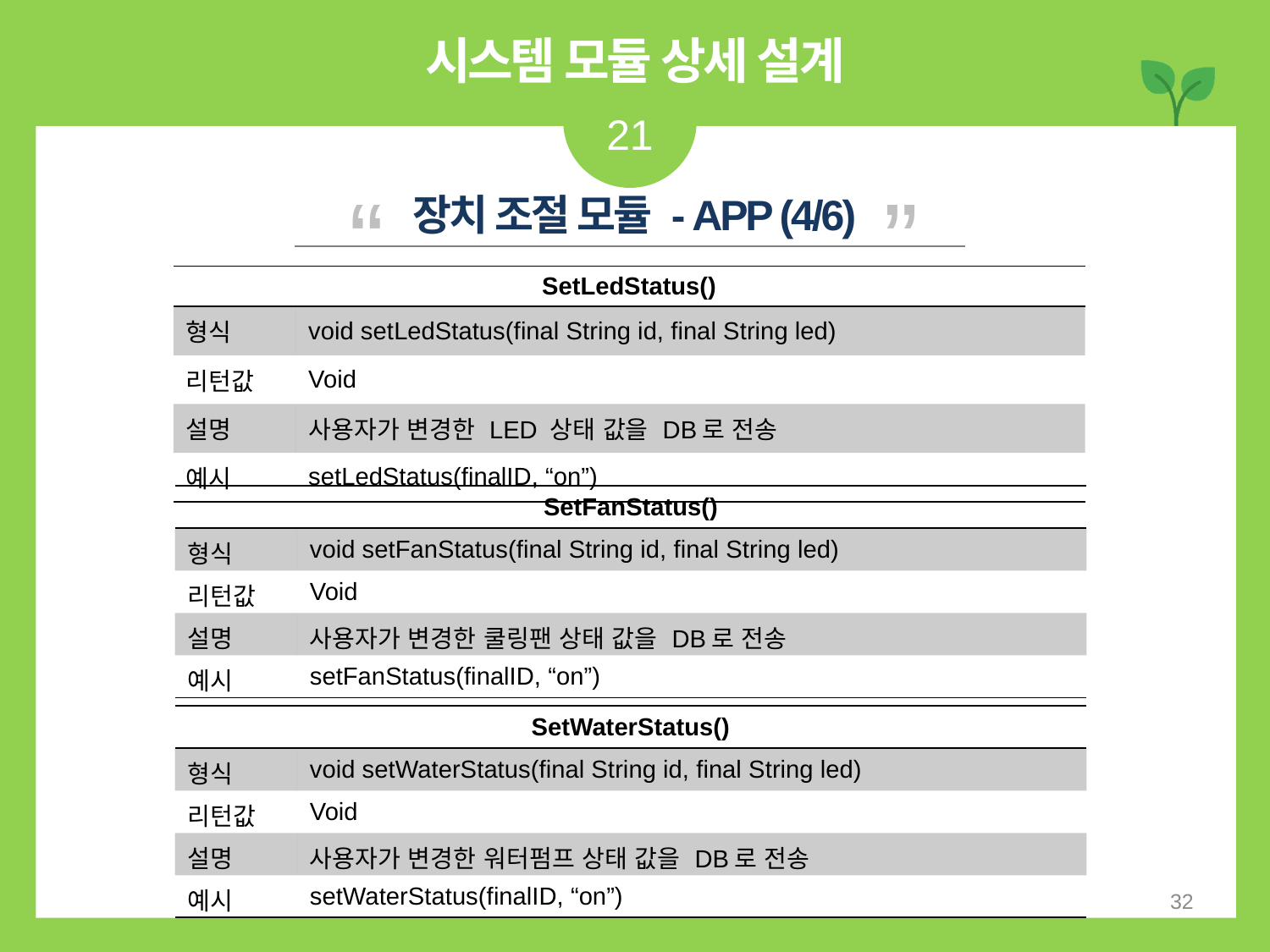

시스템 모듈 상세 설계

21

“                 ”
장치 조절 모듈 - APP (4/6)
| SetLedStatus() |  |
| --- | --- |
| 형식 | void setLedStatus(final String id, final String led) |
| 리턴값 | Void |
| 설명 | 사용자가 변경한 LED 상태 값을 DB로 전송 |
| 예시 | setLedStatus(finalID, “on”) |
| SetFanStatus() |  |
| --- | --- |
| 형식 | void setFanStatus(final String id, final String led) |
| 리턴값 | Void |
| 설명 | 사용자가 변경한 쿨링팬 상태 값을 DB로 전송 |
| 예시 | setFanStatus(finalID, “on”) |
| SetWaterStatus() |  |
| --- | --- |
| 형식 | void setWaterStatus(final String id, final String led) |
| 리턴값 | Void |
| 설명 | 사용자가 변경한 워터펌프 상태 값을 DB로 전송 |
| 예시 | setWaterStatus(finalID, “on”) |
32